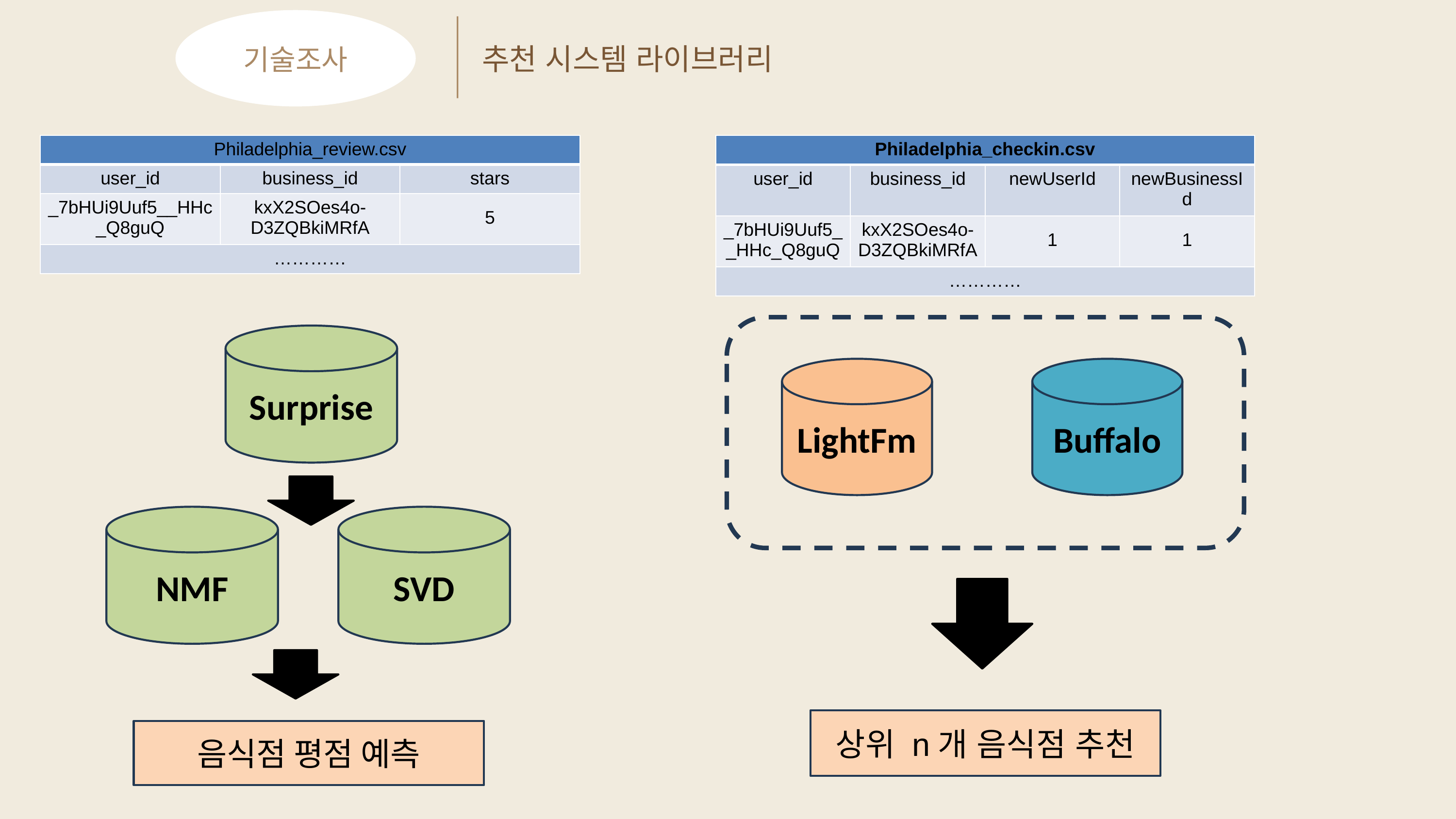

기술조사

추천 시스템 라이브러리
| Philadelphia\_review.csv |  |  |
| --- | --- | --- |
| user\_id | business\_id | stars |
| \_7bHUi9Uuf5\_\_HHc\_Q8guQ | kxX2SOes4o-D3ZQBkiMRfA | 5 |
| ………… |  |  |
| Philadelphia\_checkin.csv |  |  |  |
| --- | --- | --- | --- |
| user\_id | business\_id | newUserId | newBusinessId |
| \_7bHUi9Uuf5\_\_HHc\_Q8guQ | kxX2SOes4o-D3ZQBkiMRfA | 1 | 1 |
| ………… |  |  |  |

LightFm
Buffalo

상위 n개 음식점 추천
Surprise

NMF
SVD

음식점 평점 예측